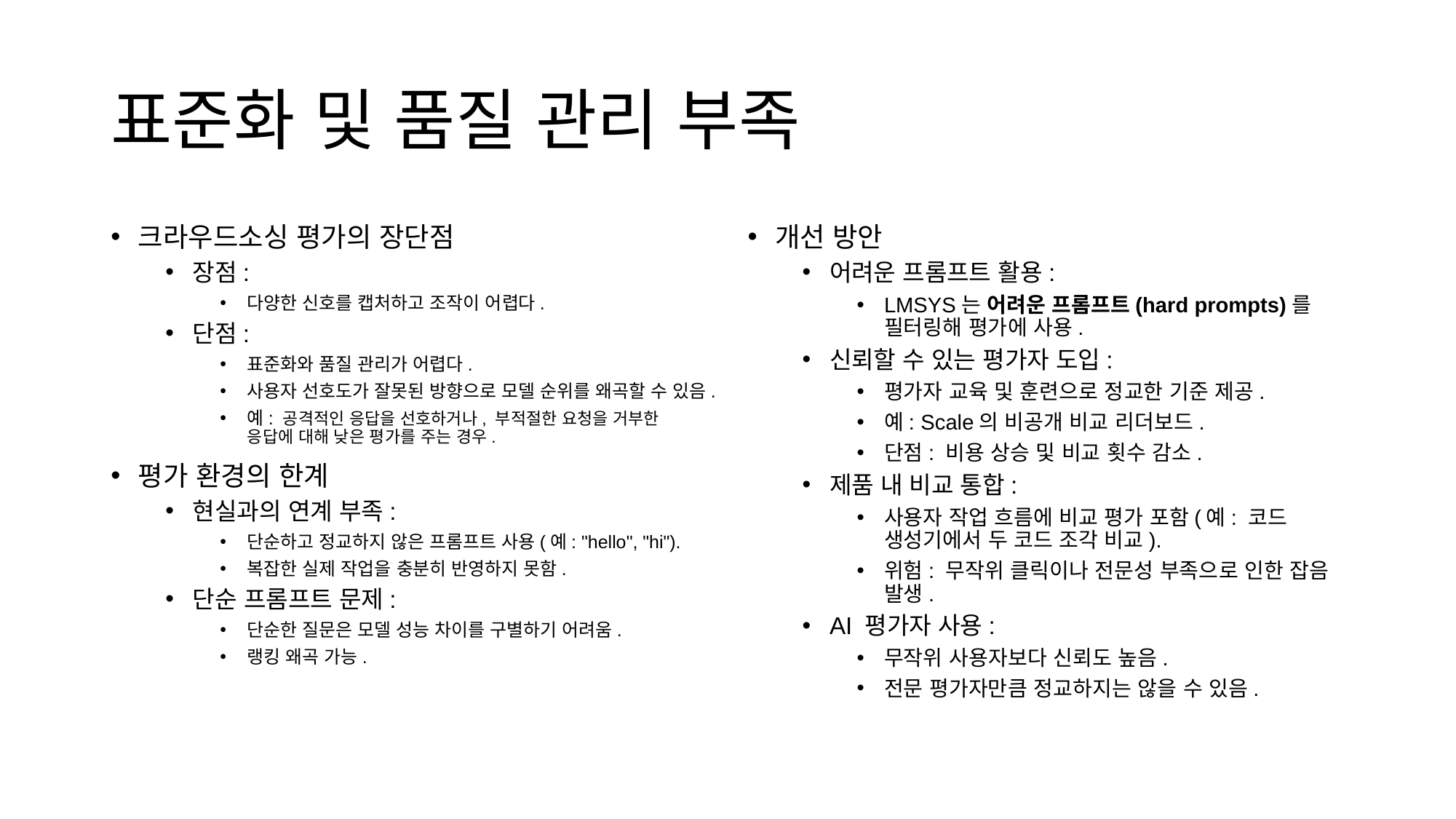

# 표준화 및 품질 관리 부족
크라우드소싱 평가의 장단점
장점:
다양한 신호를 캡처하고 조작이 어렵다.
단점:
표준화와 품질 관리가 어렵다.
사용자 선호도가 잘못된 방향으로 모델 순위를 왜곡할 수 있음.
예: 공격적인 응답을 선호하거나, 부적절한 요청을 거부한 응답에 대해 낮은 평가를 주는 경우.
평가 환경의 한계
현실과의 연계 부족:
단순하고 정교하지 않은 프롬프트 사용(예: "hello", "hi").
복잡한 실제 작업을 충분히 반영하지 못함.
단순 프롬프트 문제:
단순한 질문은 모델 성능 차이를 구별하기 어려움.
랭킹 왜곡 가능.
개선 방안
어려운 프롬프트 활용:
LMSYS는 어려운 프롬프트(hard prompts)를 필터링해 평가에 사용.
신뢰할 수 있는 평가자 도입:
평가자 교육 및 훈련으로 정교한 기준 제공.
예: Scale의 비공개 비교 리더보드.
단점: 비용 상승 및 비교 횟수 감소.
제품 내 비교 통합:
사용자 작업 흐름에 비교 평가 포함(예: 코드 생성기에서 두 코드 조각 비교).
위험: 무작위 클릭이나 전문성 부족으로 인한 잡음 발생.
AI 평가자 사용:
무작위 사용자보다 신뢰도 높음.
전문 평가자만큼 정교하지는 않을 수 있음.